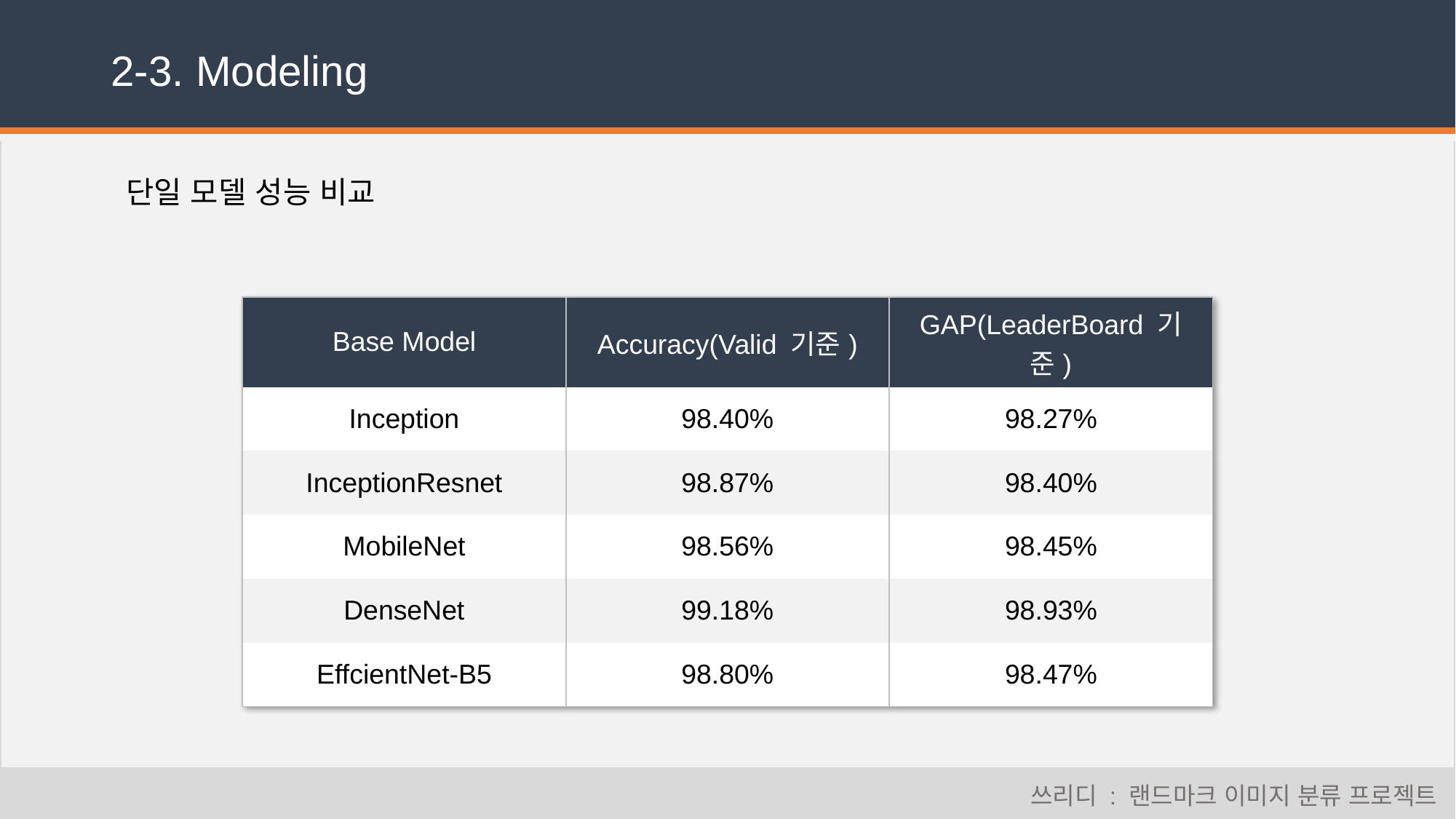

# 2-3. Modeling
단일 모델 성능 비교
| Base Model | Accuracy(Valid 기준) | GAP(LeaderBoard 기준) |
| --- | --- | --- |
| Inception | 98.40% | 98.27% |
| InceptionResnet | 98.87% | 98.40% |
| MobileNet | 98.56% | 98.45% |
| DenseNet | 99.18% | 98.93% |
| EffcientNet-B5 | 98.80% | 98.47% |